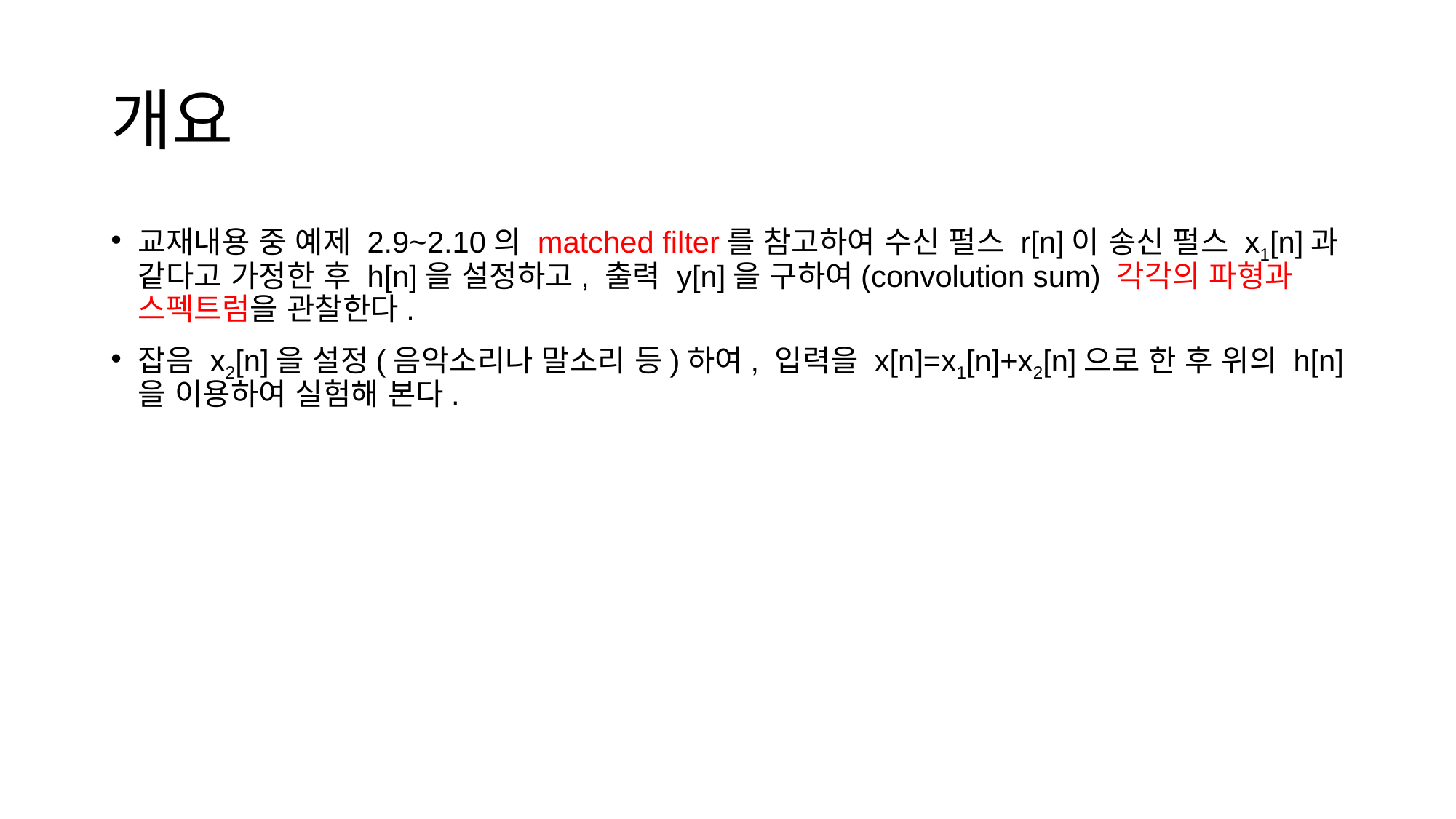

# 개요
교재내용 중 예제 2.9~2.10의 matched filter를 참고하여 수신 펄스 r[n]이 송신 펄스 x1[n]과 같다고 가정한 후 h[n]을 설정하고, 출력 y[n]을 구하여(convolution sum) 각각의 파형과 스펙트럼을 관찰한다.
잡음 x2[n]을 설정(음악소리나 말소리 등)하여, 입력을 x[n]=x1[n]+x2[n]으로 한 후 위의 h[n]을 이용하여 실험해 본다.